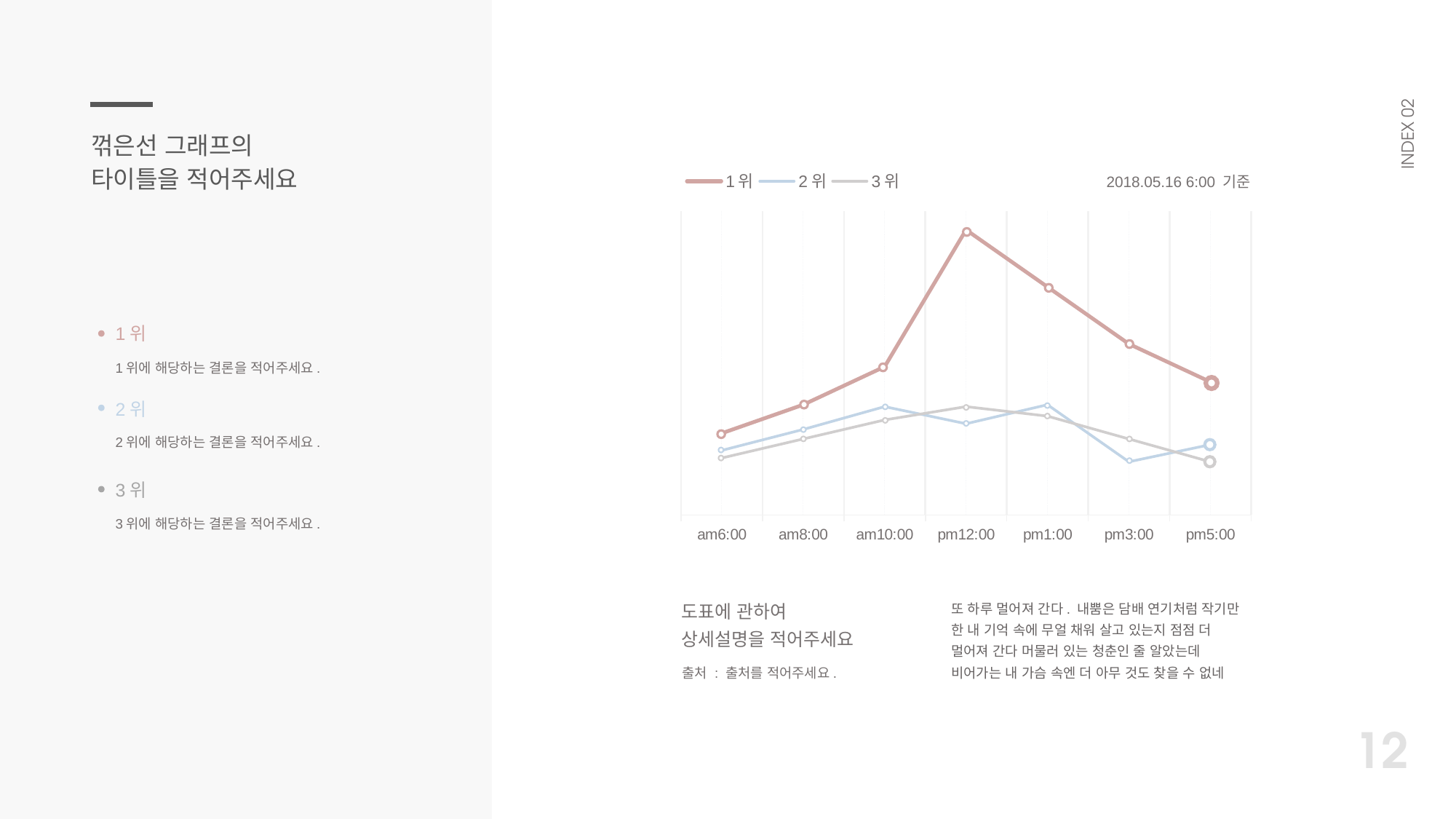

INDEX 02
꺾은선 그래프의
타이틀을 적어주세요

### Chart

| Category | 1위 | 2위 | 3위 |
|---|---|---|---|
| am6:00 | 4.3 | 3.4 | 3.0 |
| am8:00 | 5.8 | 4.5 | 4.0 |
| am10:00 | 7.8 | 5.7 | 5.0 |
| pm12:00 | 15.0 | 4.8 | 5.7 |
| pm1:00 | 12.0 | 5.8 | 5.2 |
| pm3:00 | 9.0 | 2.8 | 4.0 |
| pm5:00 | 7.0 | 3.7 | 2.8 |
2018.05.16 6:00 기준

1위

1위에 해당하는 결론을 적어주세요.
2위

2위에 해당하는 결론을 적어주세요.

3위

3위에 해당하는 결론을 적어주세요.
도표에 관하여
상세설명을 적어주세요
또 하루 멀어져 간다. 내뿜은 담배 연기처럼 작기만 한 내 기억 속에 무얼 채워 살고 있는지 점점 더 멀어져 간다 머물러 있는 청춘인 줄 알았는데 비어가는 내 가슴 속엔 더 아무 것도 찾을 수 없네
출처 : 출처를 적어주세요.
12